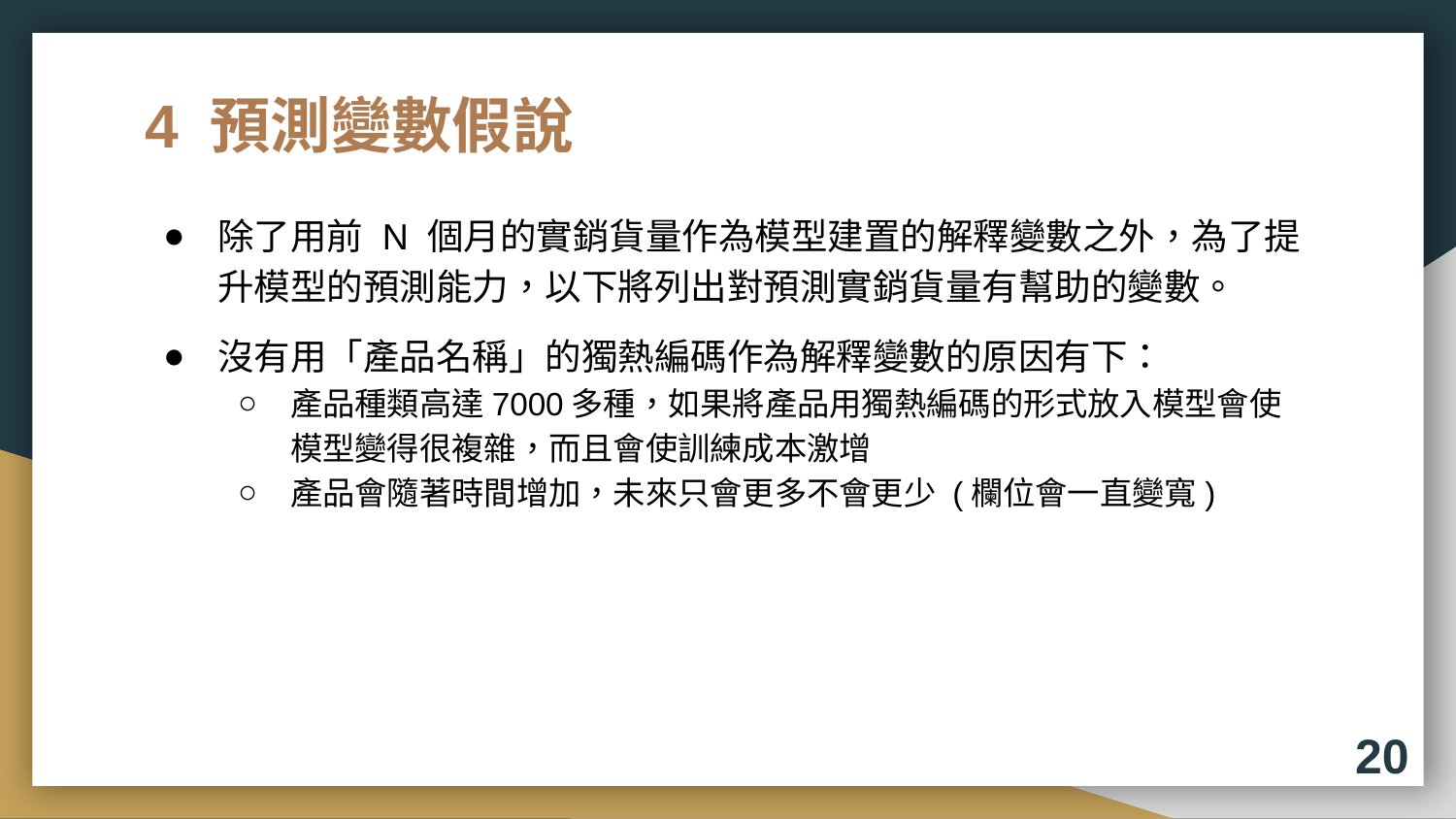

# 4 預測變數假說
除了用前 N 個月的實銷貨量作為模型建置的解釋變數之外，為了提升模型的預測能力，以下將列出對預測實銷貨量有幫助的變數。
沒有用「產品名稱」的獨熱編碼作為解釋變數的原因有下：
產品種類高達7000多種，如果將產品用獨熱編碼的形式放入模型會使模型變得很複雜，而且會使訓練成本激增
產品會隨著時間增加，未來只會更多不會更少 (欄位會一直變寬)
20